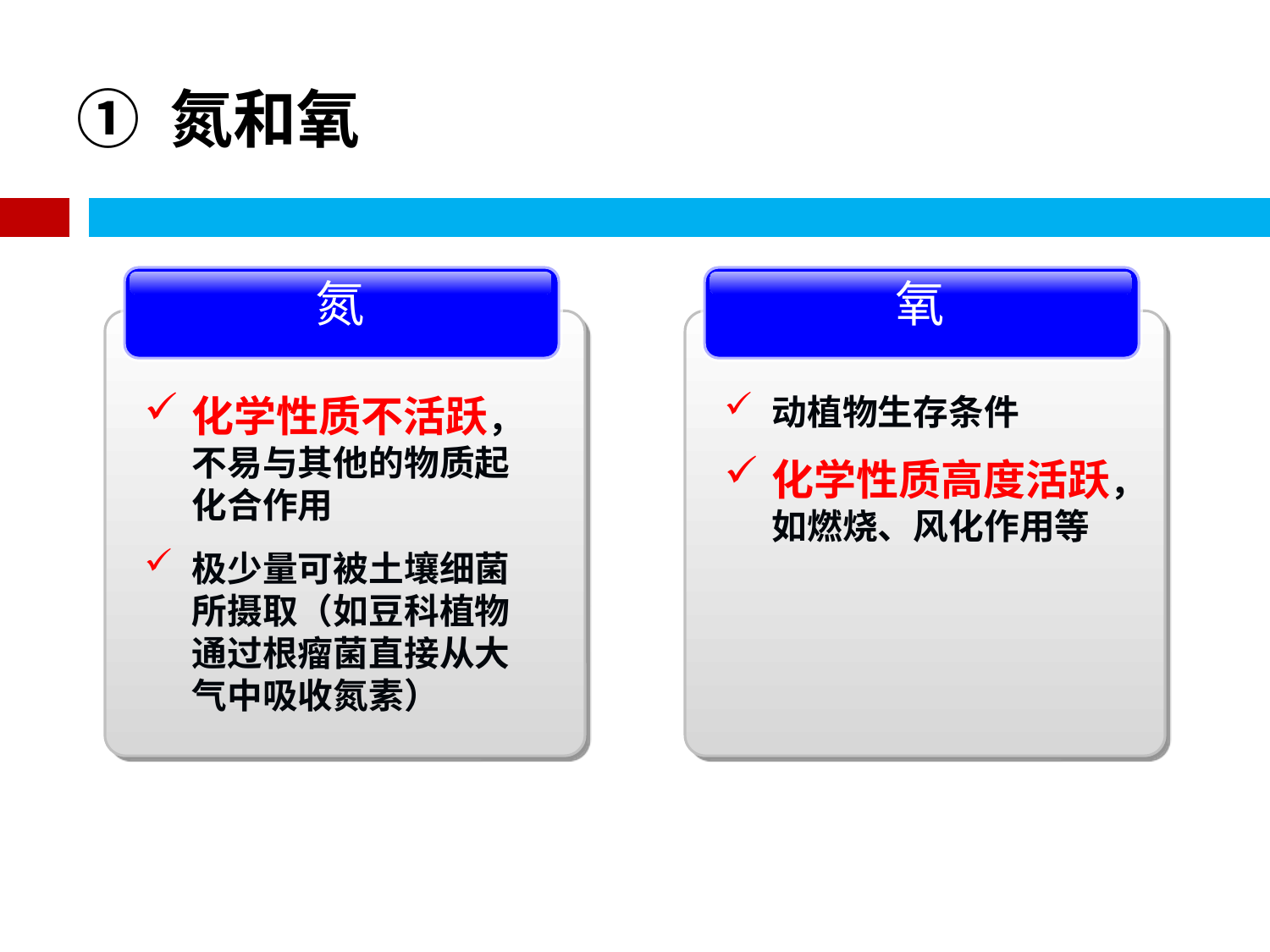

# ① 氮和氧

氮

化学性质不活跃，不易与其他的物质起化合作用
极少量可被土壤细菌所摄取（如豆科植物通过根瘤菌直接从大气中吸收氮素）

氧

动植物生存条件
化学性质高度活跃，如燃烧、风化作用等